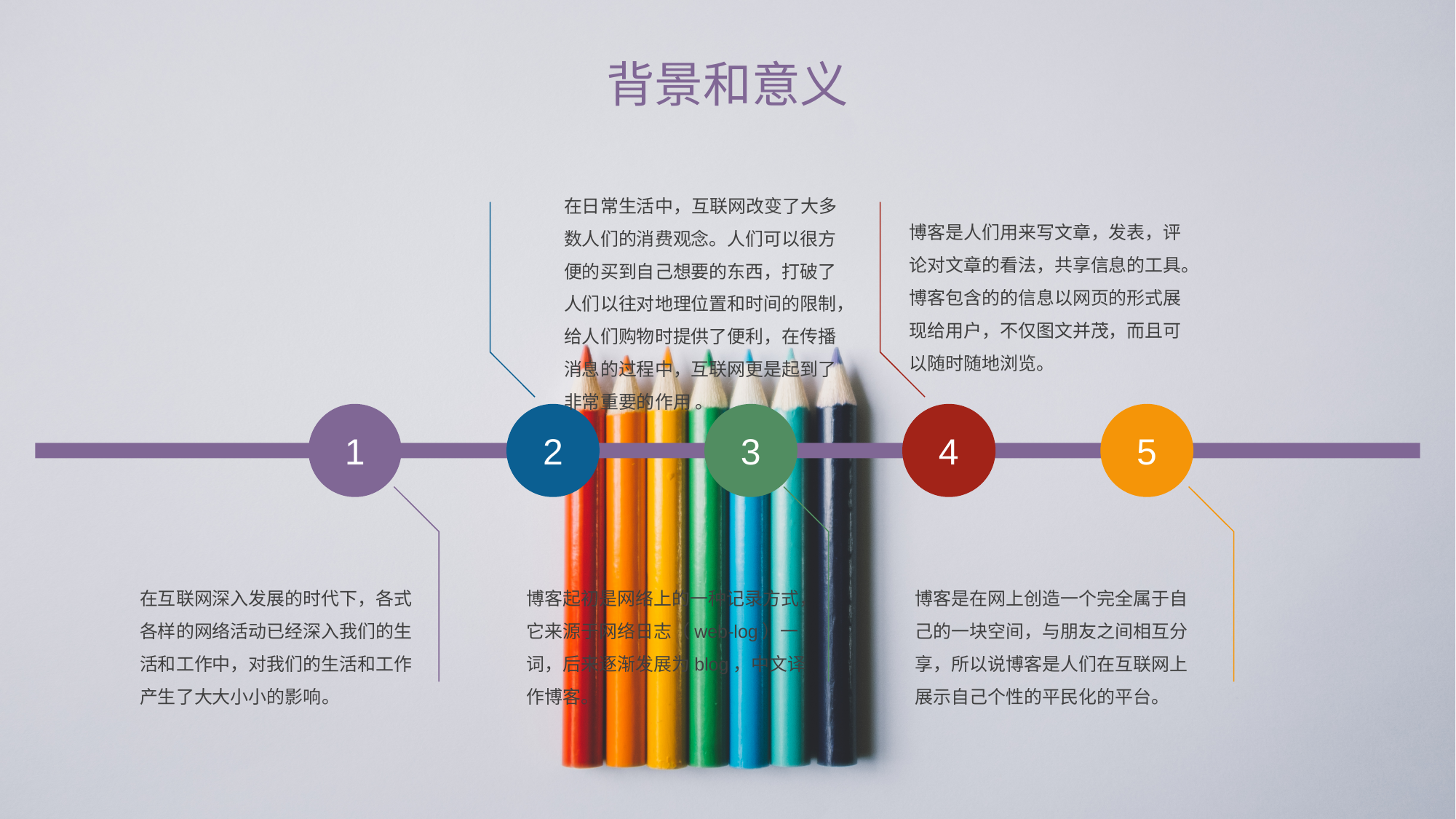

背景和意义
在日常生活中，互联网改变了大多数人们的消费观念。人们可以很方便的买到自己想要的东西，打破了人们以往对地理位置和时间的限制，给人们购物时提供了便利，在传播消息的过程中，互联网更是起到了非常重要的作用 。

博客是人们用来写文章，发表，评论对文章的看法，共享信息的工具。博客包含的的信息以网页的形式展现给用户，不仅图文并茂，而且可以随时随地浏览。

1
2
3
4
5

在互联网深入发展的时代下，各式各样的网络活动已经深入我们的生活和工作中，对我们的生活和工作产生了大大小小的影响。
博客起初是网络上的一种记录方式，它来源于网络日志（web-log）一词，后来逐渐发展为blog，中文译作博客。
博客是在网上创造一个完全属于自己的一块空间，与朋友之间相互分享，所以说博客是人们在互联网上展示自己个性的平民化的平台。